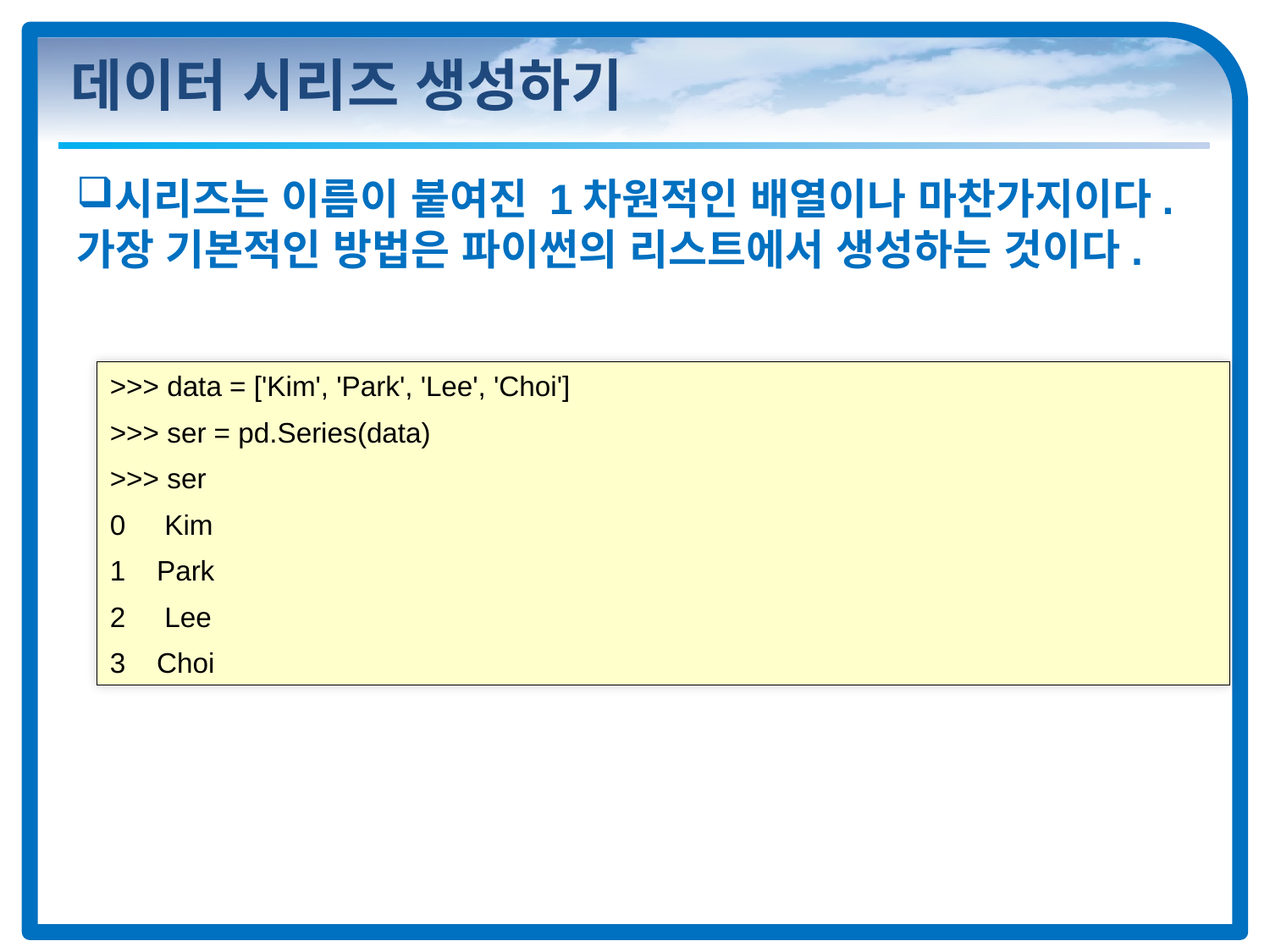

# 데이터 시리즈 생성하기
시리즈는 이름이 붙여진 1차원적인 배열이나 마찬가지이다. 가장 기본적인 방법은 파이썬의 리스트에서 생성하는 것이다.

>>> data = ['Kim', 'Park', 'Lee', 'Choi']
>>> ser = pd.Series(data)
>>> ser
0     Kim
1    Park
2     Lee
3    Choi